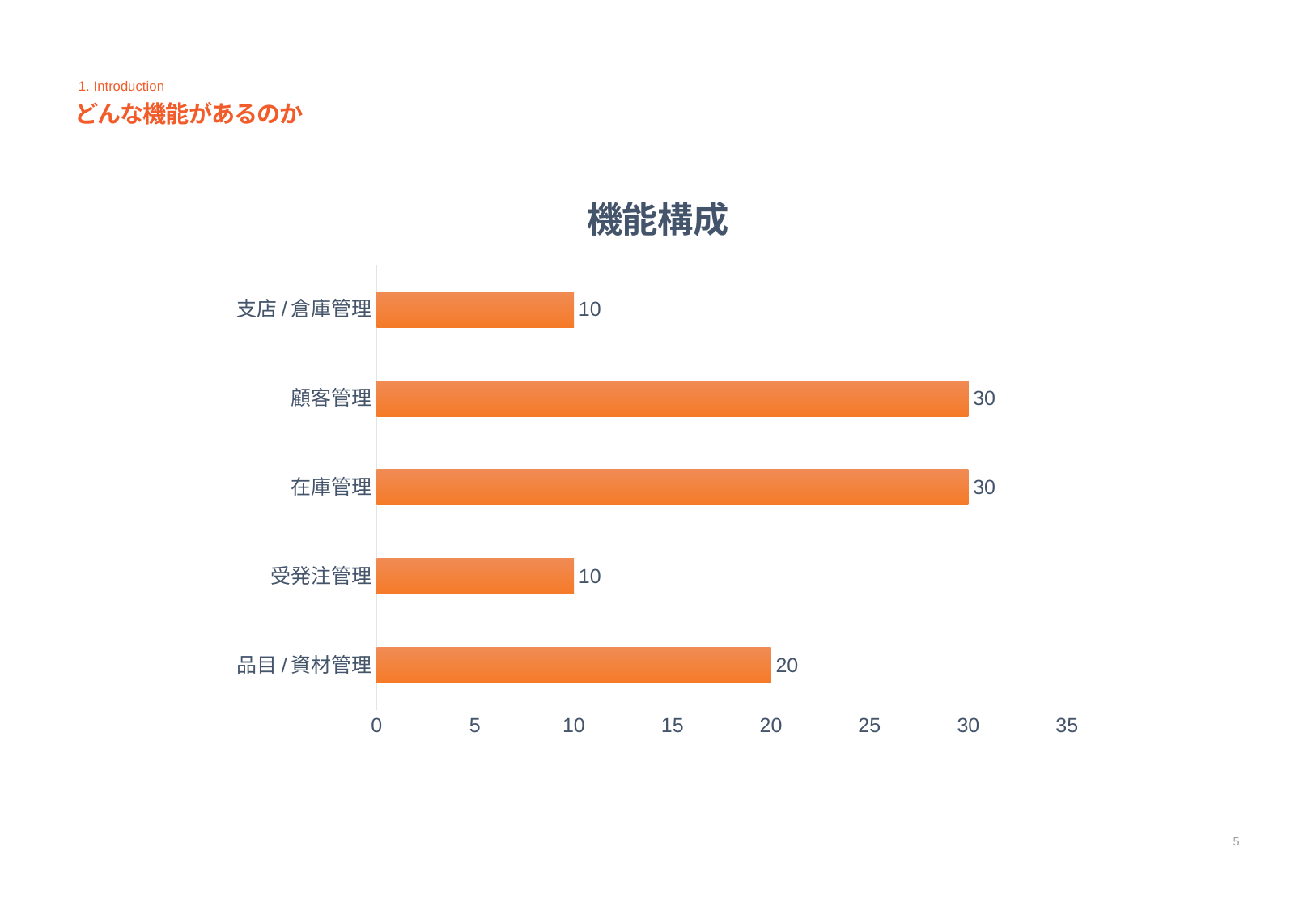

1. Introduction
どんな機能があるのか

### Chart: 機能構成

| Category | 열1 |
|---|---|
| 品目/資材管理 | 20.0 |
| 受発注管理 | 10.0 |
| 在庫管理 | 30.0 |
| 顧客管理 | 30.0 |
| 支店/倉庫管理 | 10.0 |
5